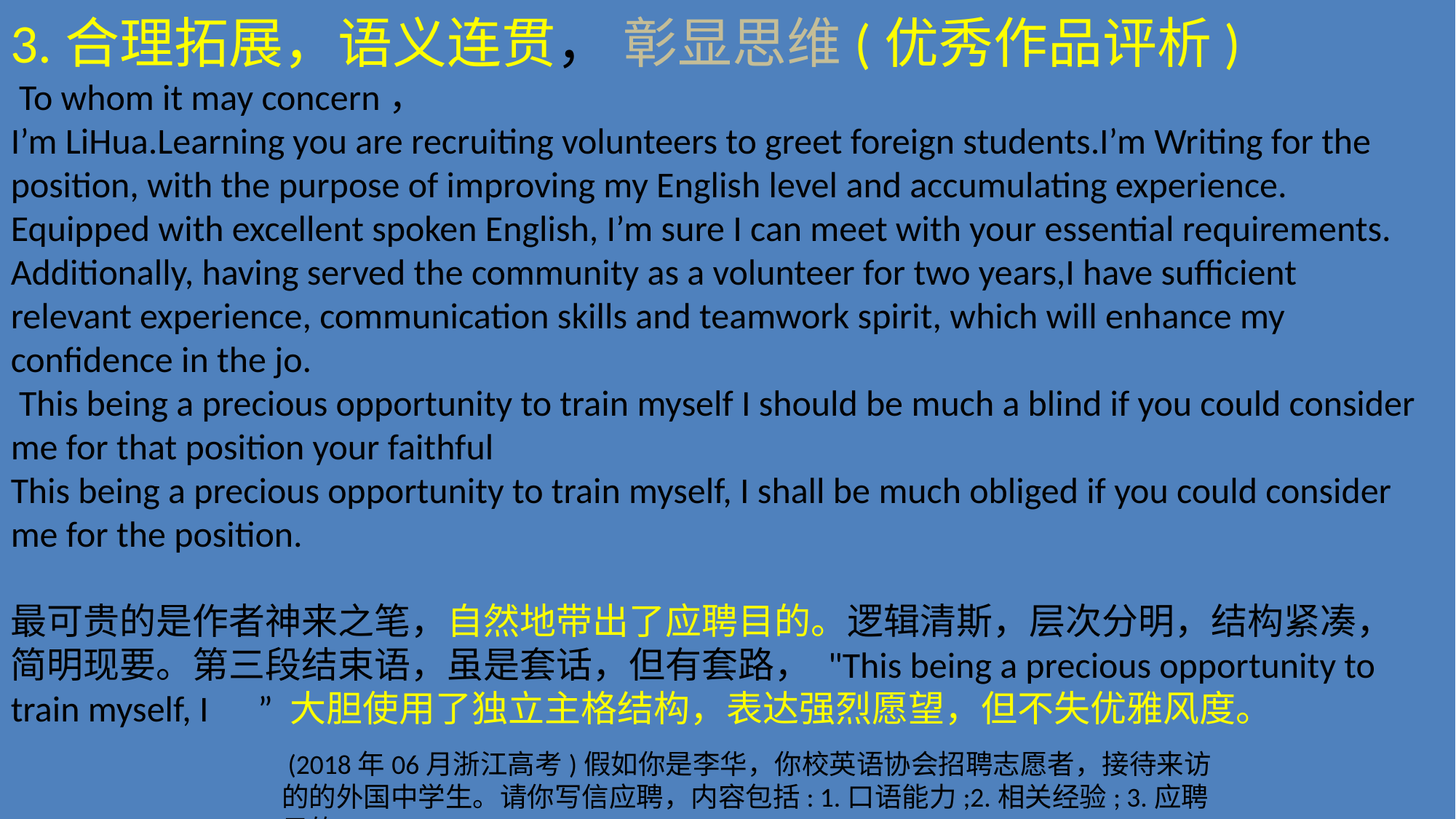

3.合理拓展，语义连贯， 彰显思维(优秀作品评析)
 To whom it may concern，
I’m LiHua.Learning you are recruiting volunteers to greet foreign students.I’m Writing for the position, with the purpose of improving my English level and accumulating experience.
Equipped with excellent spoken English, I’m sure I can meet with your essential requirements. Additionally, having served the community as a volunteer for two years,I have sufficient relevant experience, communication skills and teamwork spirit, which will enhance my confidence in the jo.
 This being a precious opportunity to train myself I should be much a blind if you could consider me for that position your faithful
This being a precious opportunity to train myself, I shall be much obliged if you could consider me for the position.

最可贵的是作者神来之笔，自然地带出了应聘目的。逻辑清斯，层次分明，结构紧凑，简明现要。第三段结束语，虽是套话，但有套路， "This being a precious opportunity to train myself, I      ” 大胆使用了独立主格结构，表达强烈愿望，但不失优雅风度。
 (2018年06月浙江高考)假如你是李华，你校英语协会招聘志愿者，接待来访的的外国中学生。请你写信应聘，内容包括: 1.口语能力;2.相关经验; 3.应聘目的。